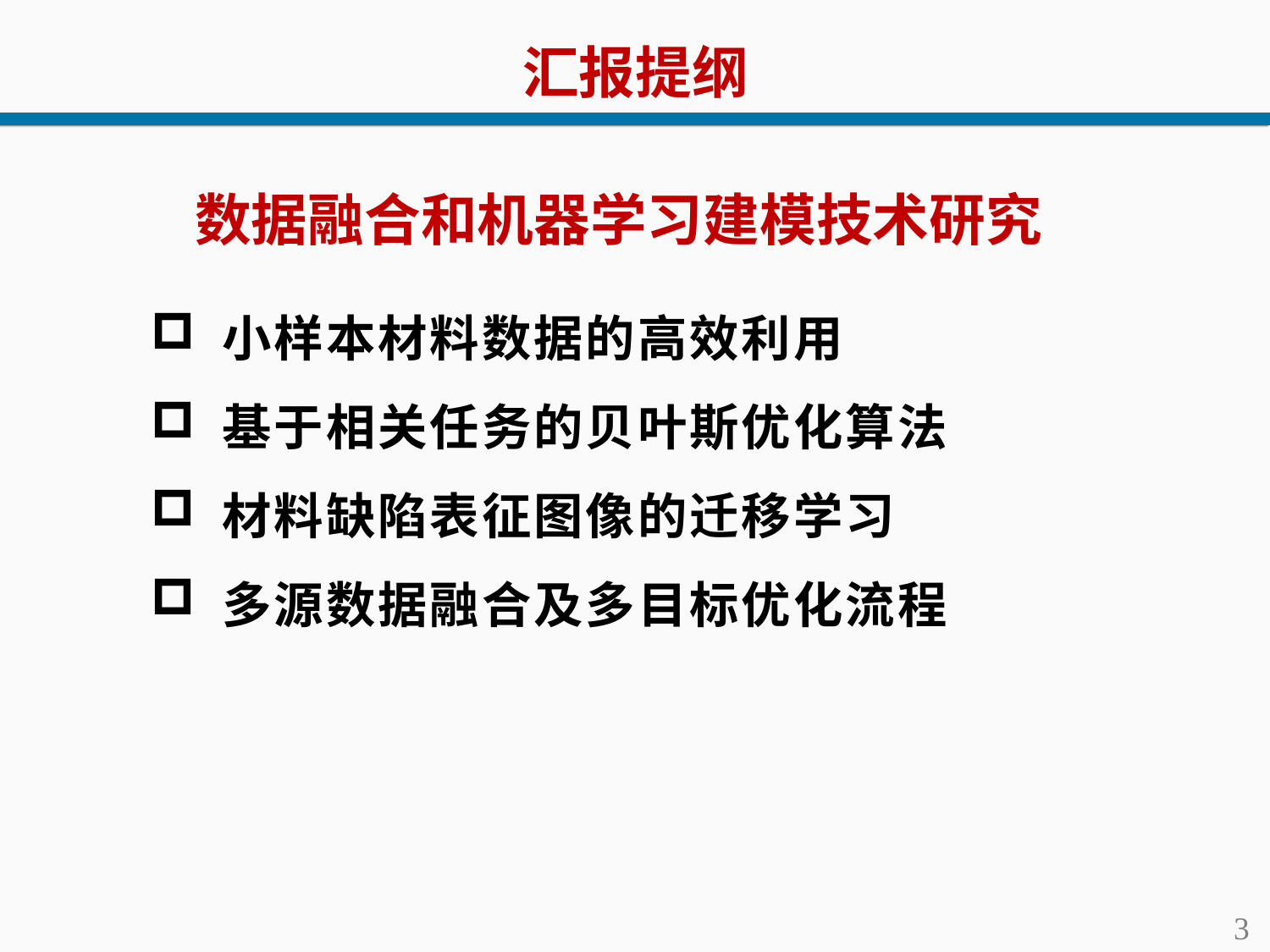

汇报提纲
数据融合和机器学习建模技术研究
 小样本材料数据的高效利用
 基于相关任务的贝叶斯优化算法
 材料缺陷表征图像的迁移学习
 多源数据融合及多目标优化流程